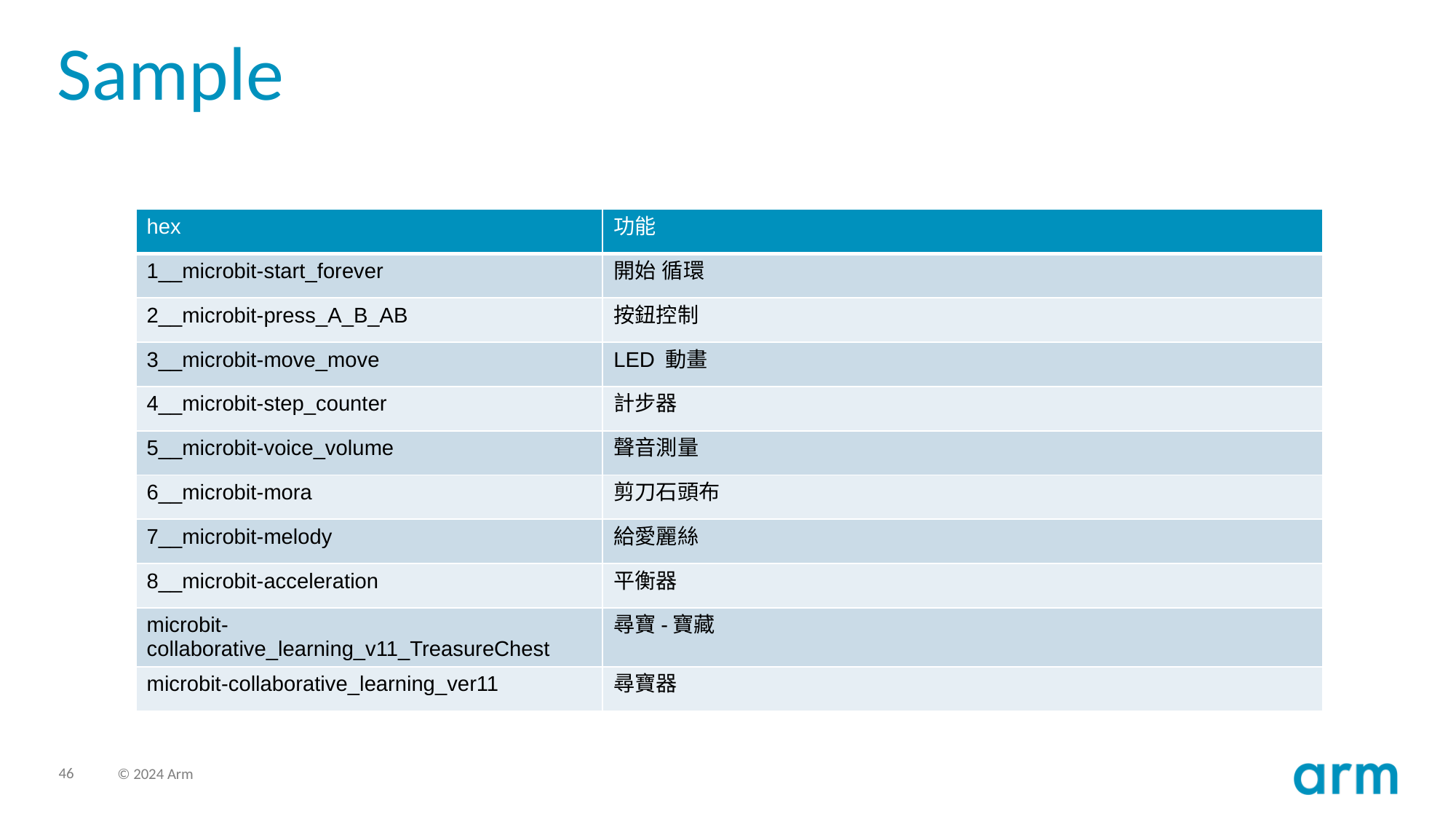

# Sample

| hex | 功能 |
| --- | --- |
| 1\_\_microbit-start\_forever | 開始 循環 |
| 2\_\_microbit-press\_A\_B\_AB | 按鈕控制 |
| 3\_\_microbit-move\_move | LED 動畫 |
| 4\_\_microbit-step\_counter | 計步器 |
| 5\_\_microbit-voice\_volume | 聲音測量 |
| 6\_\_microbit-mora | 剪刀石頭布 |
| 7\_\_microbit-melody | 給愛麗絲 |
| 8\_\_microbit-acceleration | 平衡器 |
| microbit-collaborative\_learning\_v11\_TreasureChest | 尋寶-寶藏 |
| microbit-collaborative\_learning\_ver11 | 尋寶器 |